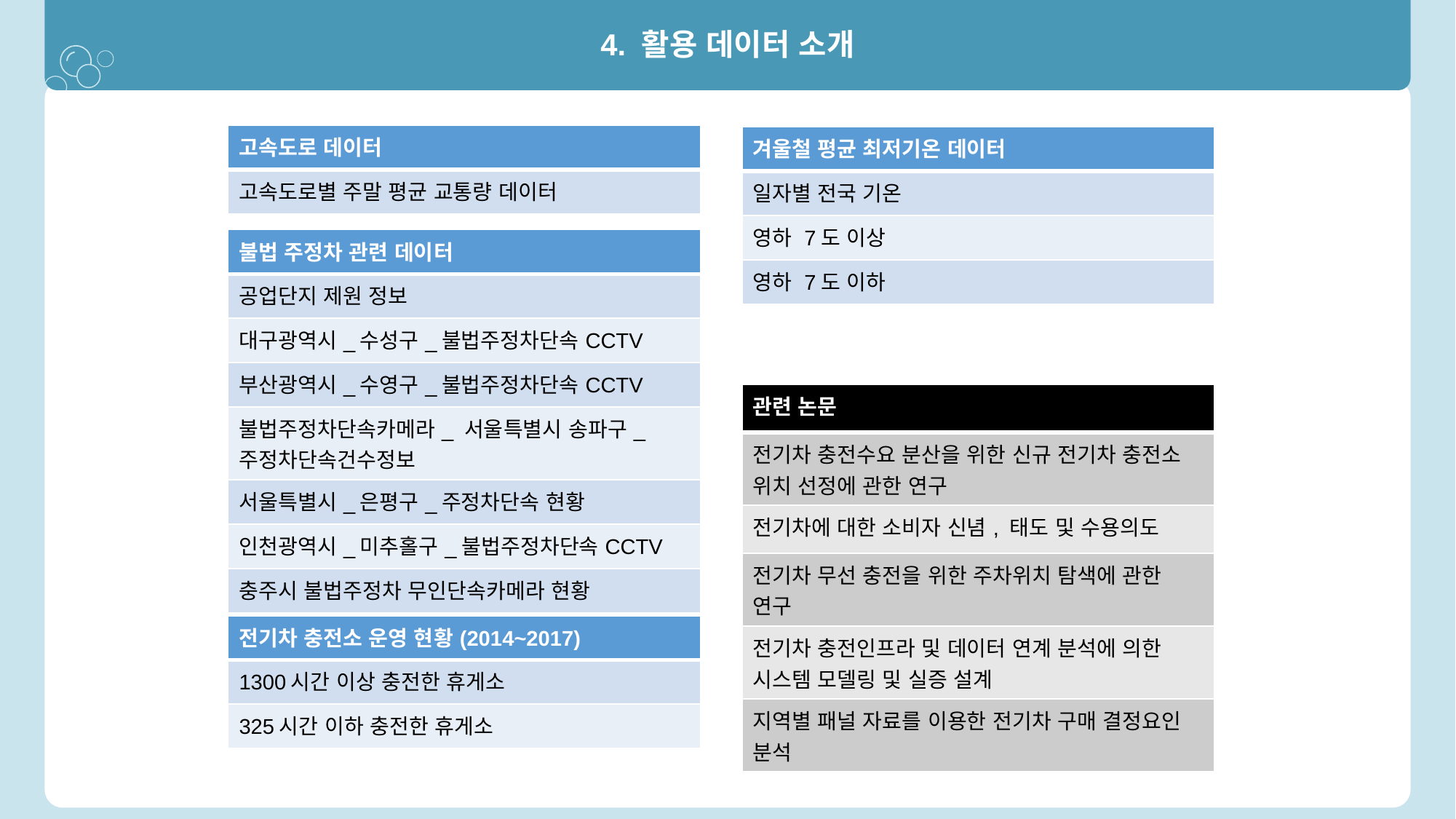

4. 활용 데이터 소개

| 고속도로 데이터 |
| --- |
| 고속도로별 주말 평균 교통량 데이터 |
| 겨울철 평균 최저기온 데이터 |
| --- |
| 일자별 전국 기온 |
| 영하 7도 이상 |
| 영하 7도 이하 |
| 불법 주정차 관련 데이터 |
| --- |
| 공업단지 제원 정보 |
| 대구광역시\_수성구\_불법주정차단속CCTV |
| 부산광역시\_수영구\_불법주정차단속CCTV |
| 불법주정차단속카메라\_ 서울특별시 송파구\_주정차단속건수정보 |
| 서울특별시\_은평구\_주정차단속 현황 |
| 인천광역시\_미추홀구\_불법주정차단속CCTV |
| 충주시 불법주정차 무인단속카메라 현황 |
| 관련 논문 |
| --- |
| 전기차 충전수요 분산을 위한 신규 전기차 충전소 위치 선정에 관한 연구 |
| 전기차에 대한 소비자 신념, 태도 및 수용의도 |
| 전기차 무선 충전을 위한 주차위치 탐색에 관한 연구 |
| 전기차 충전인프라 및 데이터 연계 분석에 의한 시스템 모델링 및 실증 설계 |
| 지역별 패널 자료를 이용한 전기차 구매 결정요인 분석 |
| 전기차 충전소 운영 현황(2014~2017) |
| --- |
| 1300시간 이상 충전한 휴게소 |
| 325시간 이하 충전한 휴게소 |